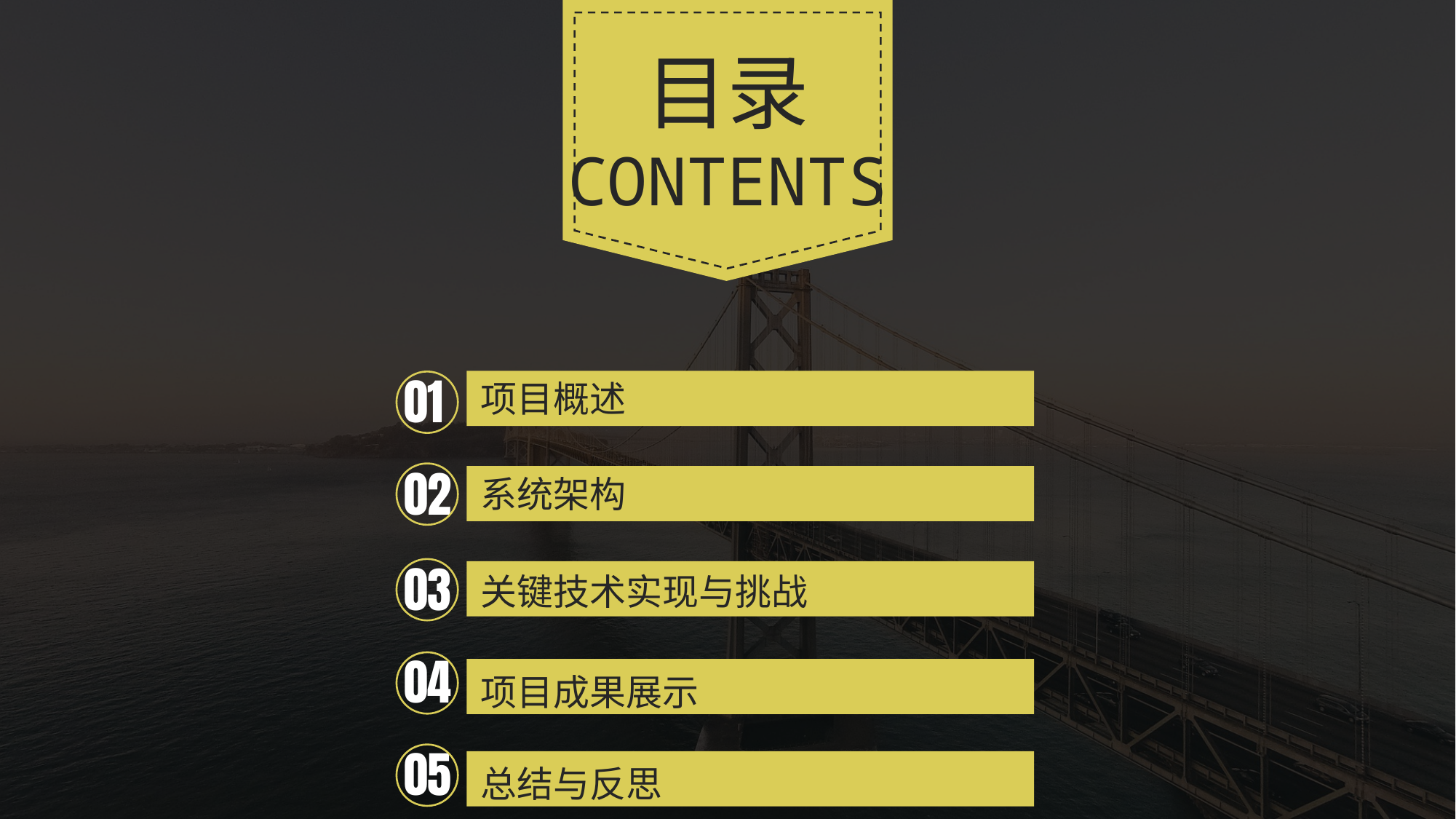

目录
CONTENTS
01

项目概述

02

系统架构
03

关键技术实现与挑战
04

项目成果展示
05

总结与反思